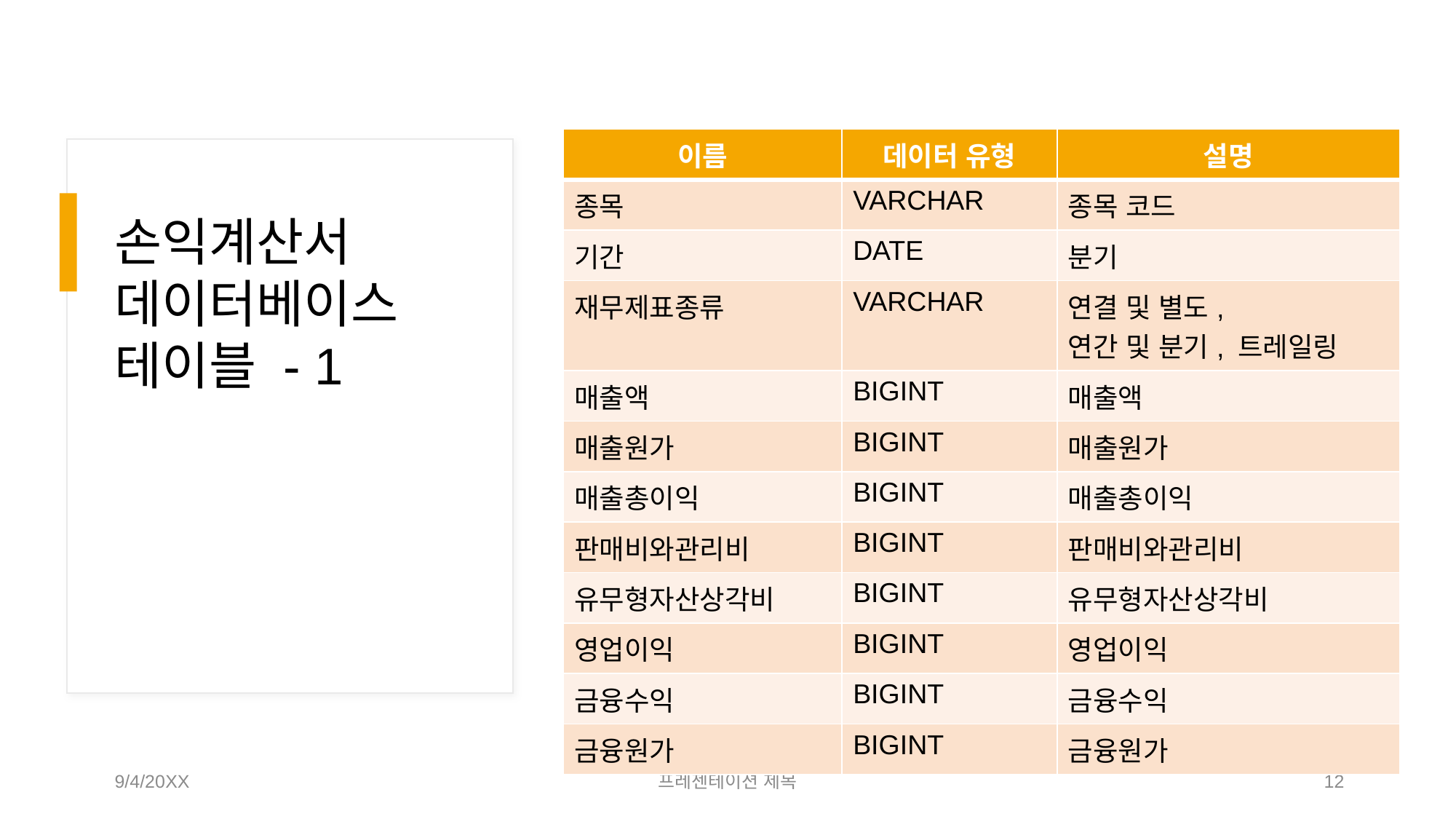

| 이름 | 데이터 유형 | 설명 |
| --- | --- | --- |
| 종목 | VARCHAR | 종목 코드 |
| 기간 | DATE | 분기 |
| 재무제표종류 | VARCHAR | 연결 및 별도, 연간 및 분기, 트레일링 |
| 매출액 | BIGINT | 매출액 |
| 매출원가 | BIGINT | 매출원가 |
| 매출총이익 | BIGINT | 매출총이익 |
| 판매비와관리비 | BIGINT | 판매비와관리비 |
| 유무형자산상각비 | BIGINT | 유무형자산상각비 |
| 영업이익 | BIGINT | 영업이익 |
| 금융수익 | BIGINT | 금융수익 |
| 금융원가 | BIGINT | 금융원가 |
# 손익계산서 데이터베이스 테이블 - 1
9/4/20XX
프레젠테이션 제목
12